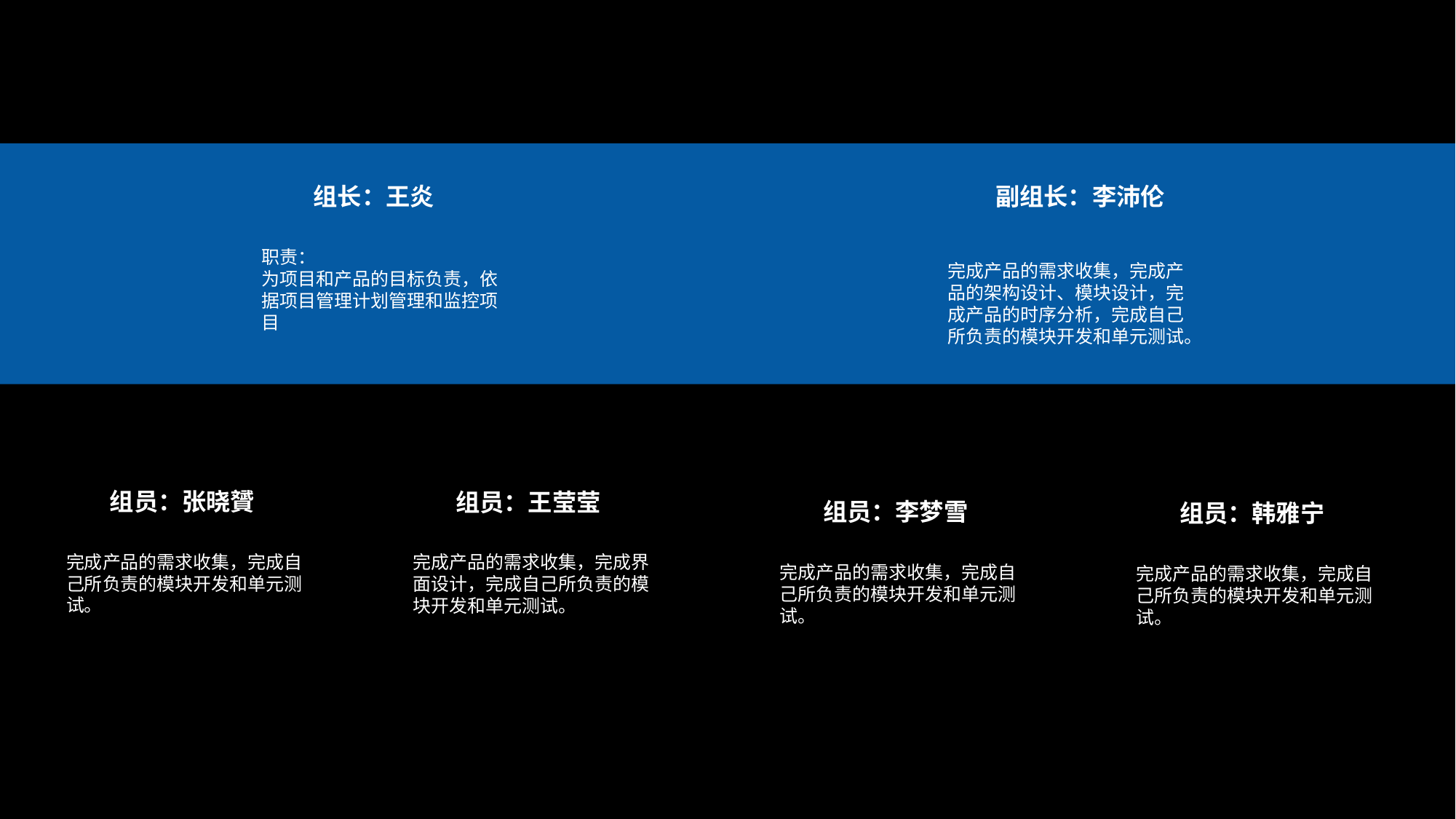

副组长：李沛伦
完成产品的需求收集，完成产品的架构设计、模块设计，完成产品的时序分析，完成自己所负责的模块开发和单元测试。

组员：张晓贇
完成产品的需求收集，完成自己所负责的模块开发和单元测试。

组员：王莹莹
完成产品的需求收集，完成界面设计，完成自己所负责的模块开发和单元测试。

组员：李梦雪
完成产品的需求收集，完成自己所负责的模块开发和单元测试。

组员：韩雅宁
完成产品的需求收集，完成自己所负责的模块开发和单元测试。
组长：王炎
职责：
为项目和产品的目标负责，依据项目管理计划管理和监控项目